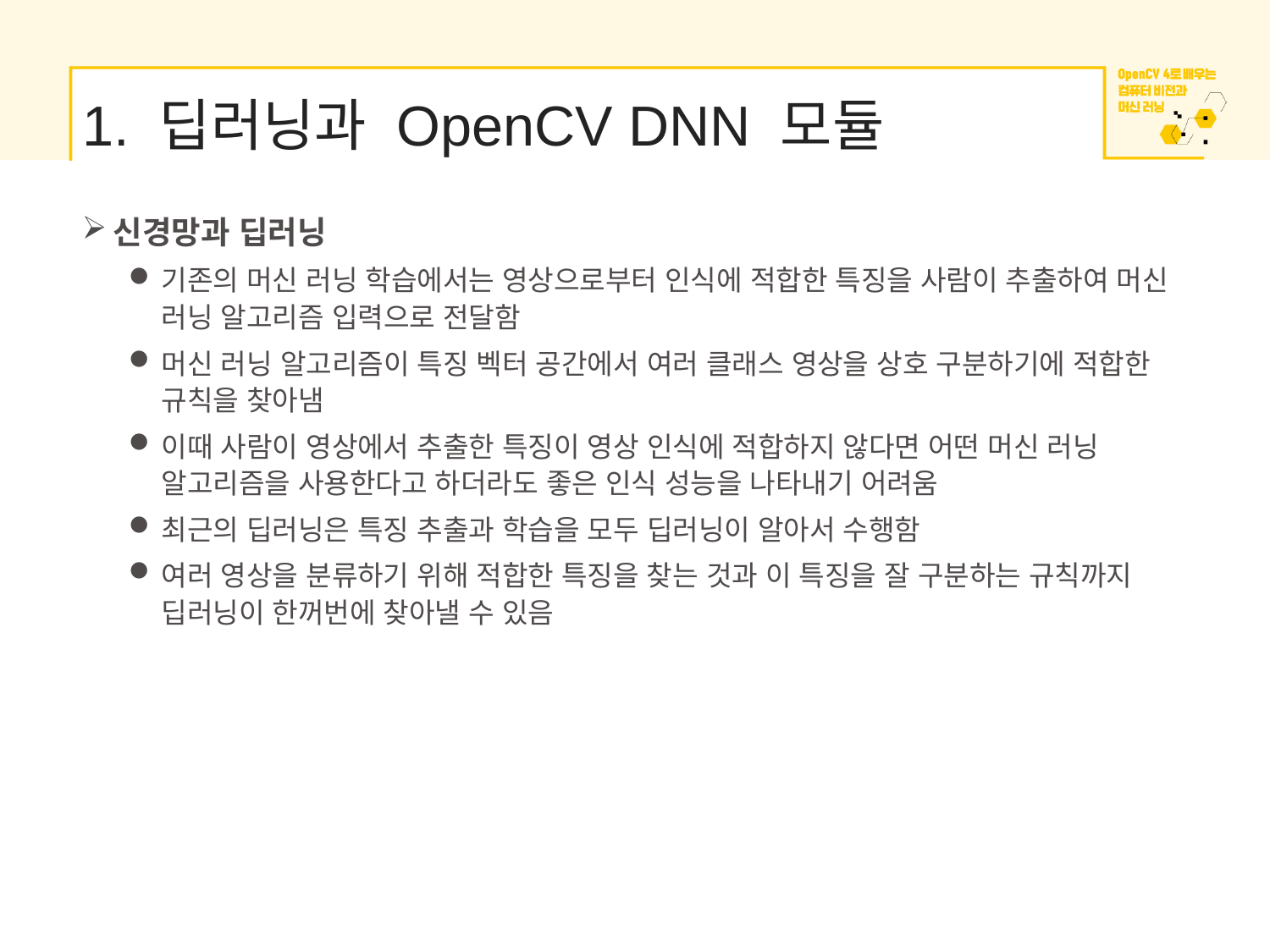

# 1. 딥러닝과 OpenCV DNN 모듈
신경망과 딥러닝
기존의 머신 러닝 학습에서는 영상으로부터 인식에 적합한 특징을 사람이 추출하여 머신 러닝 알고리즘 입력으로 전달함
머신 러닝 알고리즘이 특징 벡터 공간에서 여러 클래스 영상을 상호 구분하기에 적합한 규칙을 찾아냄
이때 사람이 영상에서 추출한 특징이 영상 인식에 적합하지 않다면 어떤 머신 러닝 알고리즘을 사용한다고 하더라도 좋은 인식 성능을 나타내기 어려움
최근의 딥러닝은 특징 추출과 학습을 모두 딥러닝이 알아서 수행함
여러 영상을 분류하기 위해 적합한 특징을 찾는 것과 이 특징을 잘 구분하는 규칙까지 딥러닝이 한꺼번에 찾아낼 수 있음